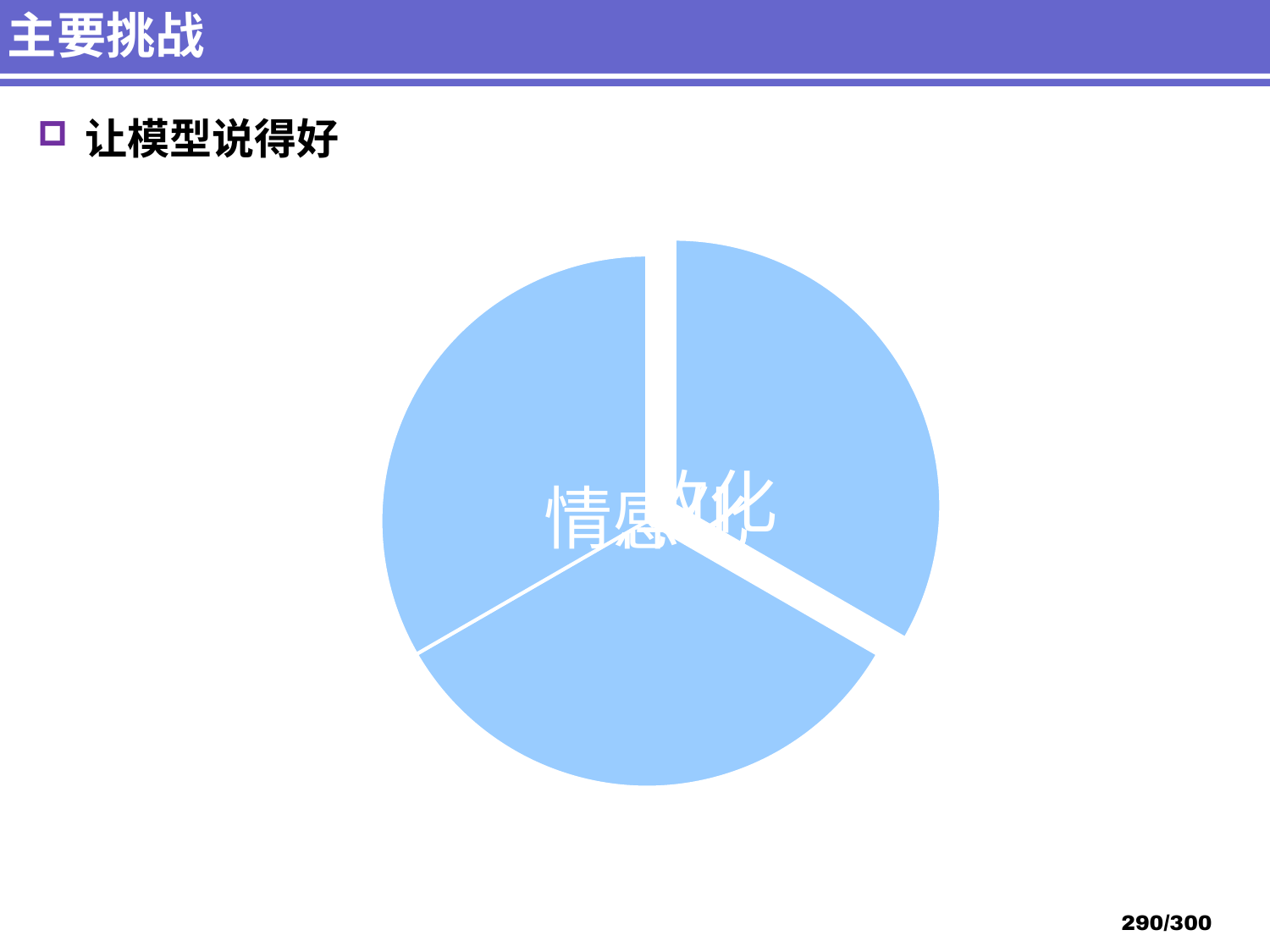

# 主要挑战
让模型说得好

一致化
多样化
情感化
290/300